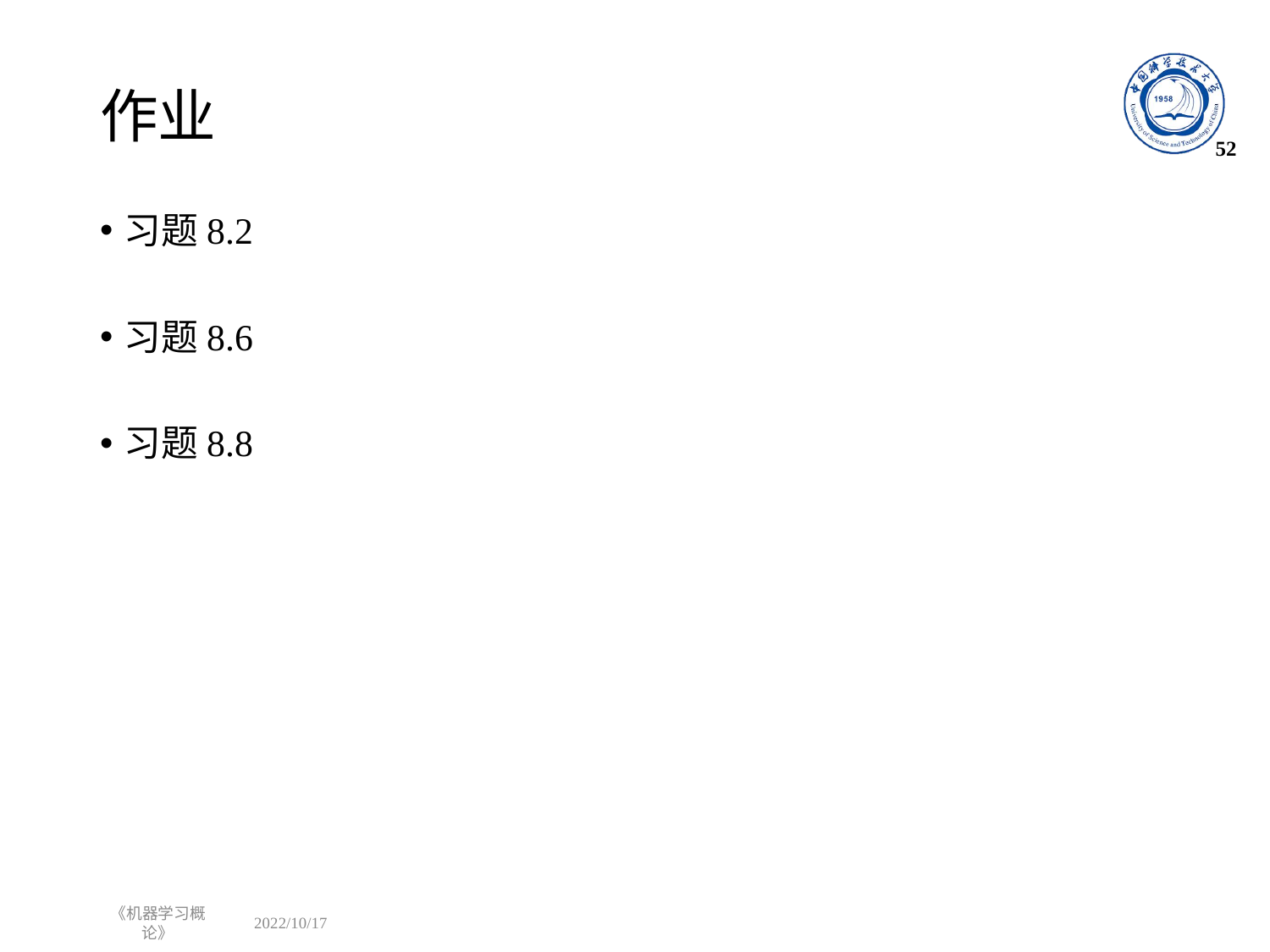

# 作业
52
习题8.2

习题8.6

习题8.8
《机器学习概论》
2022/10/17